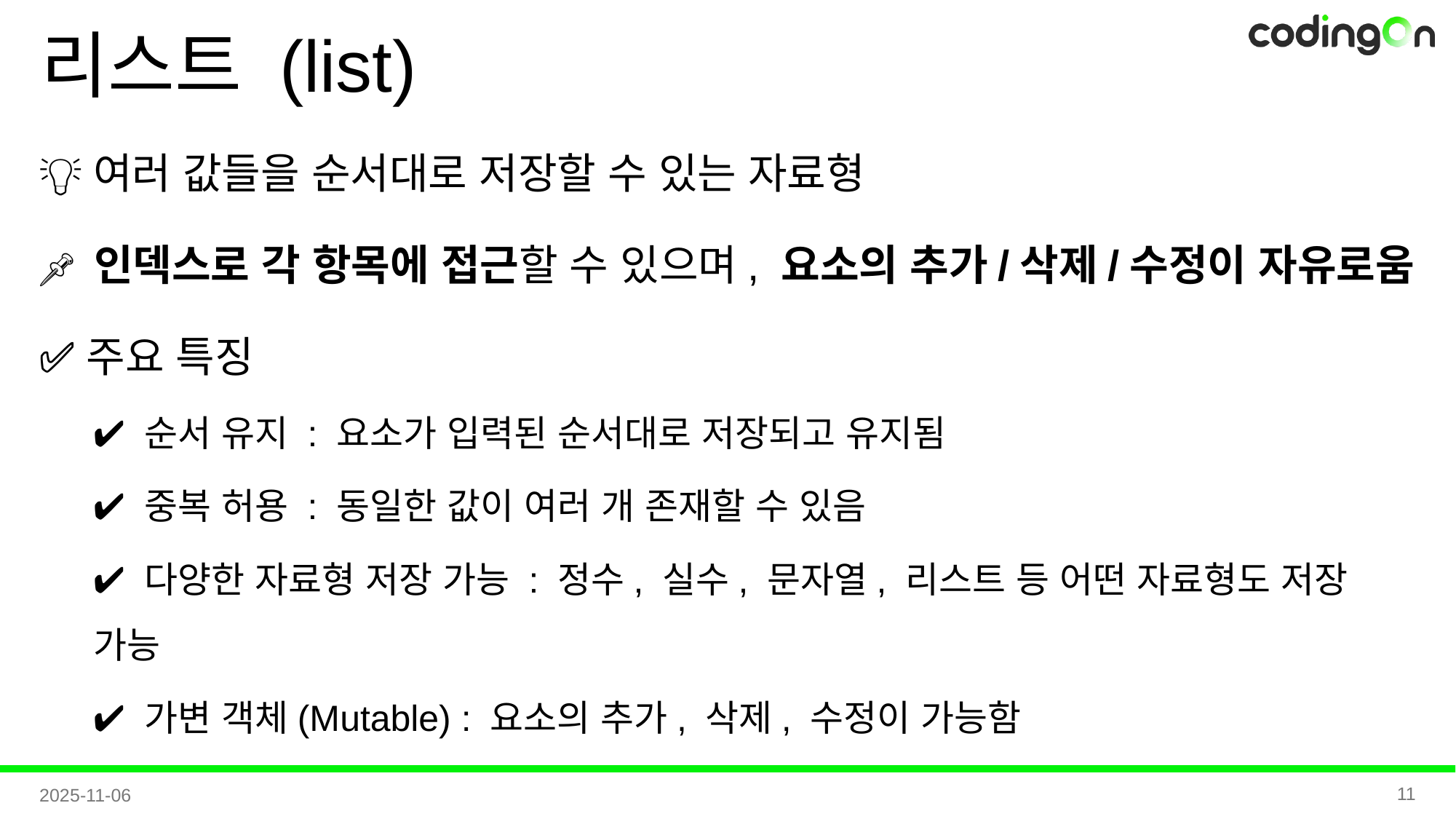

# 리스트 (list)
💡여러 값들을 순서대로 저장할 수 있는 자료형
📌 인덱스로 각 항목에 접근할 수 있으며, 요소의 추가/삭제/수정이 자유로움
✅주요 특징
✔️ 순서 유지 : 요소가 입력된 순서대로 저장되고 유지됨
✔️ 중복 허용 : 동일한 값이 여러 개 존재할 수 있음
✔️ 다양한 자료형 저장 가능 : 정수, 실수, 문자열, 리스트 등 어떤 자료형도 저장 가능
✔️ 가변 객체(Mutable) : 요소의 추가, 삭제, 수정이 가능함
11
2025-11-06